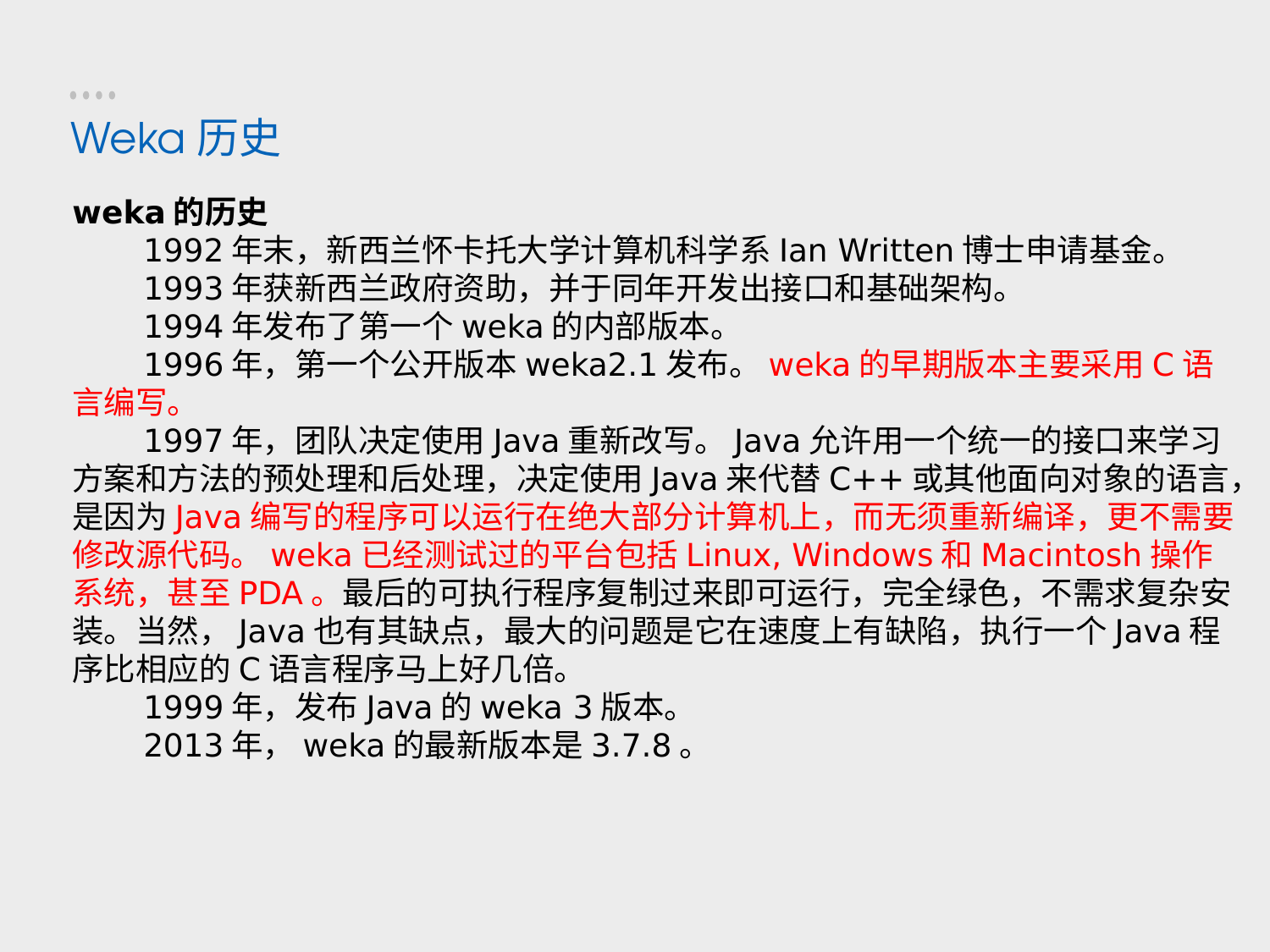

Weka历史
weka的历史
　　1992年末，新西兰怀卡托大学计算机科学系Ian Written博士申请基金。
　　1993年获新西兰政府资助，并于同年开发出接口和基础架构。
　　1994年发布了第一个weka的内部版本。
　　1996年，第一个公开版本weka2.1发布。weka的早期版本主要采用C语言编写。
　　1997年，团队决定使用Java重新改写。Java允许用一个统一的接口来学习方案和方法的预处理和后处理，决定使用Java来代替C++或其他面向对象的语言，是因为Java编写的程序可以运行在绝大部分计算机上，而无须重新编译，更不需要修改源代码。weka已经测试过的平台包括Linux, Windows和Macintosh操作系统，甚至PDA。最后的可执行程序复制过来即可运行，完全绿色，不需求复杂安装。当然，Java也有其缺点，最大的问题是它在速度上有缺陷，执行一个Java程序比相应的C语言程序马上好几倍。
　　1999年，发布Java的weka 3版本。
　　2013年，weka的最新版本是3.7.8。